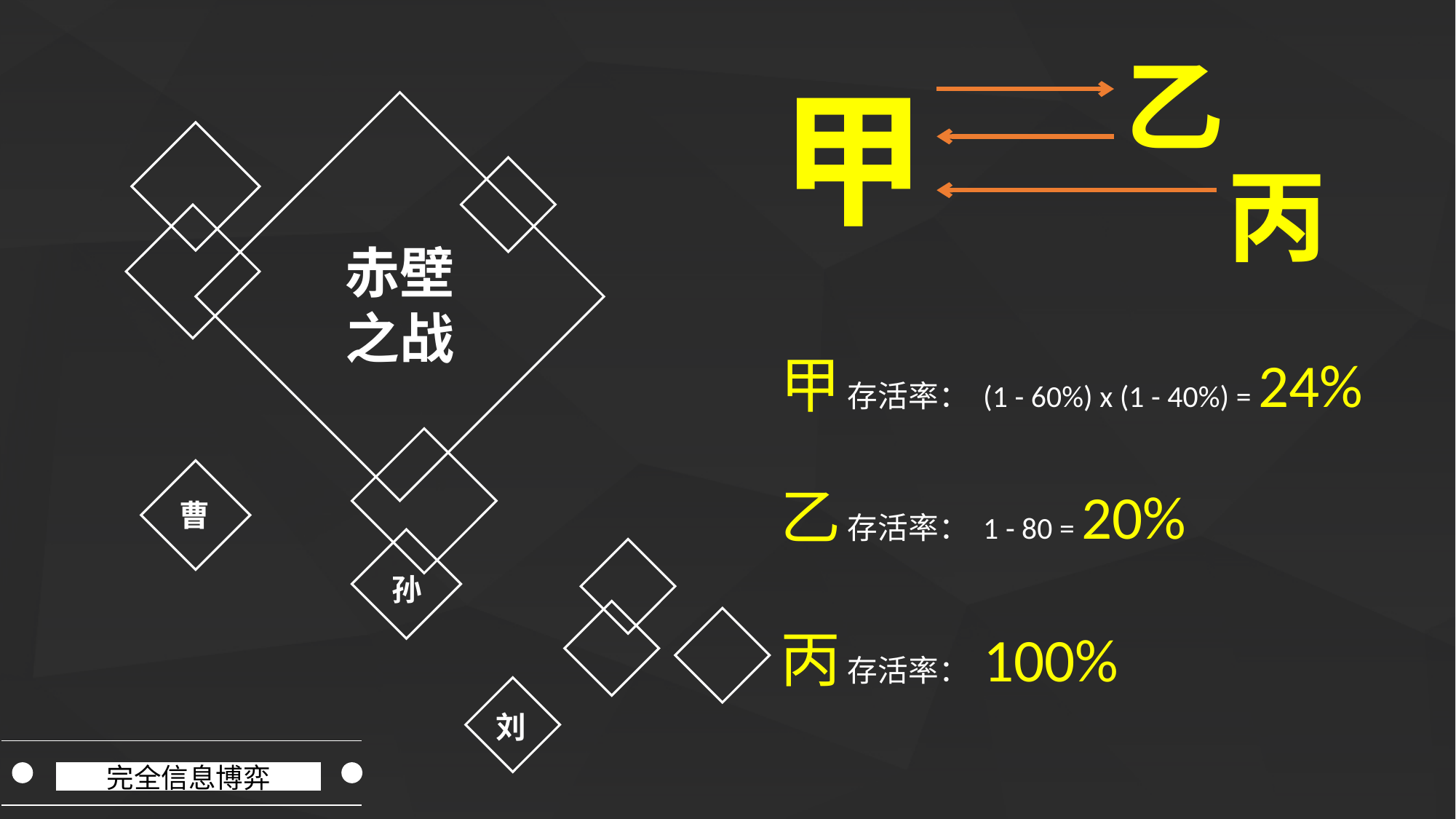

乙
甲

丙

赤壁
之战
甲 存活率： (1 - 60%) x (1 - 40%) = 24%

乙 存活率： 1 - 80 = 20%

曹

孙
丙 存活率： 100%

刘
完全信息博弈